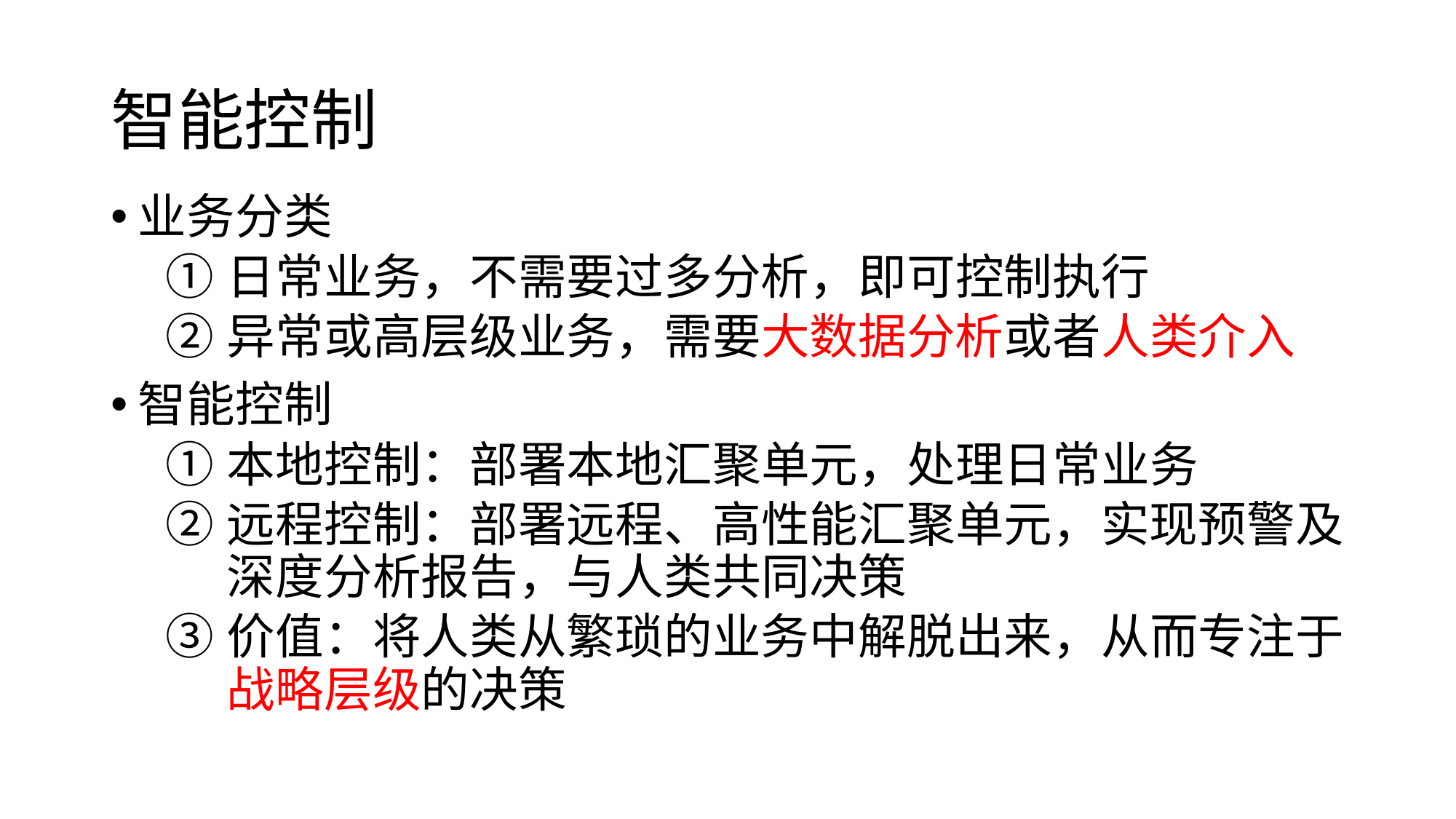

# 智能控制
业务分类
日常业务，不需要过多分析，即可控制执行
异常或高层级业务，需要大数据分析或者人类介入
智能控制
本地控制：部署本地汇聚单元，处理日常业务
远程控制：部署远程、高性能汇聚单元，实现预警及深度分析报告，与人类共同决策
价值：将人类从繁琐的业务中解脱出来，从而专注于战略层级的决策